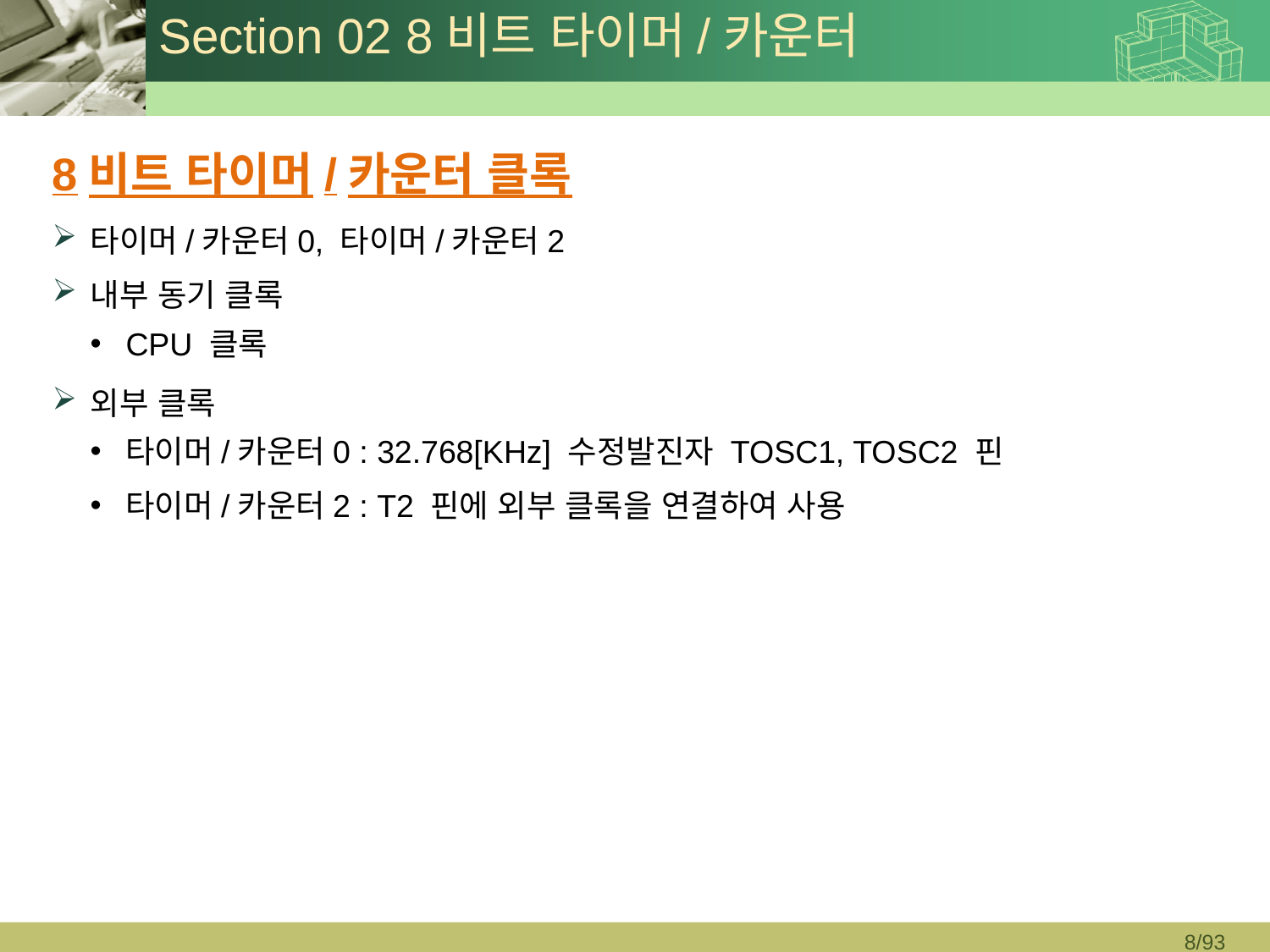

# Section 02 8비트 타이머/카운터
8비트 타이머/카운터 클록
타이머/카운터0, 타이머/카운터2
내부 동기 클록
CPU 클록
외부 클록
타이머/카운터0 : 32.768[KHz] 수정발진자 TOSC1, TOSC2 핀
타이머/카운터2 : T2 핀에 외부 클록을 연결하여 사용